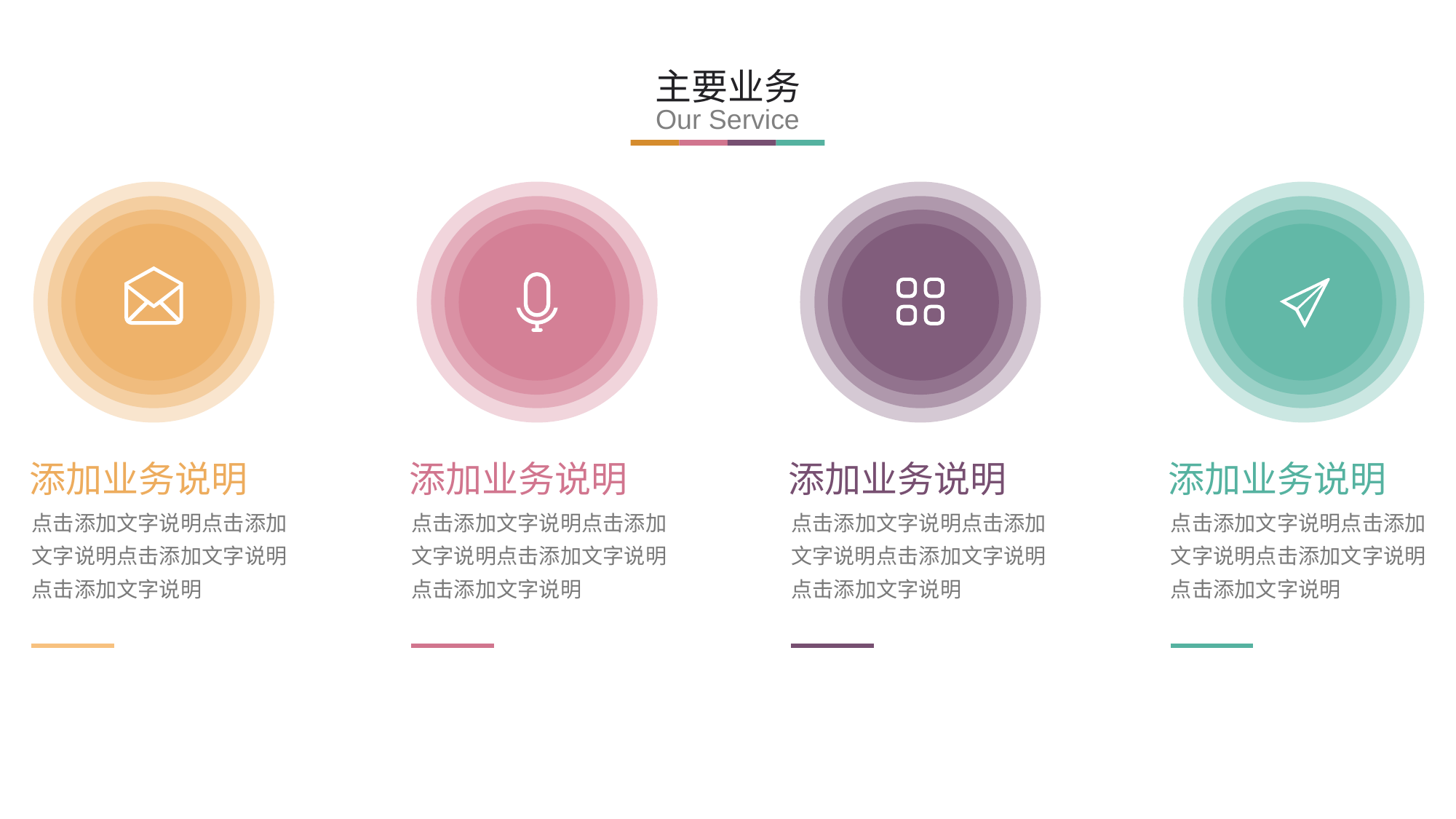

主要业务
Our Service

添加业务说明
添加业务说明
添加业务说明
添加业务说明
点击添加文字说明点击添加文字说明点击添加文字说明点击添加文字说明
点击添加文字说明点击添加文字说明点击添加文字说明点击添加文字说明
点击添加文字说明点击添加文字说明点击添加文字说明点击添加文字说明
点击添加文字说明点击添加文字说明点击添加文字说明点击添加文字说明